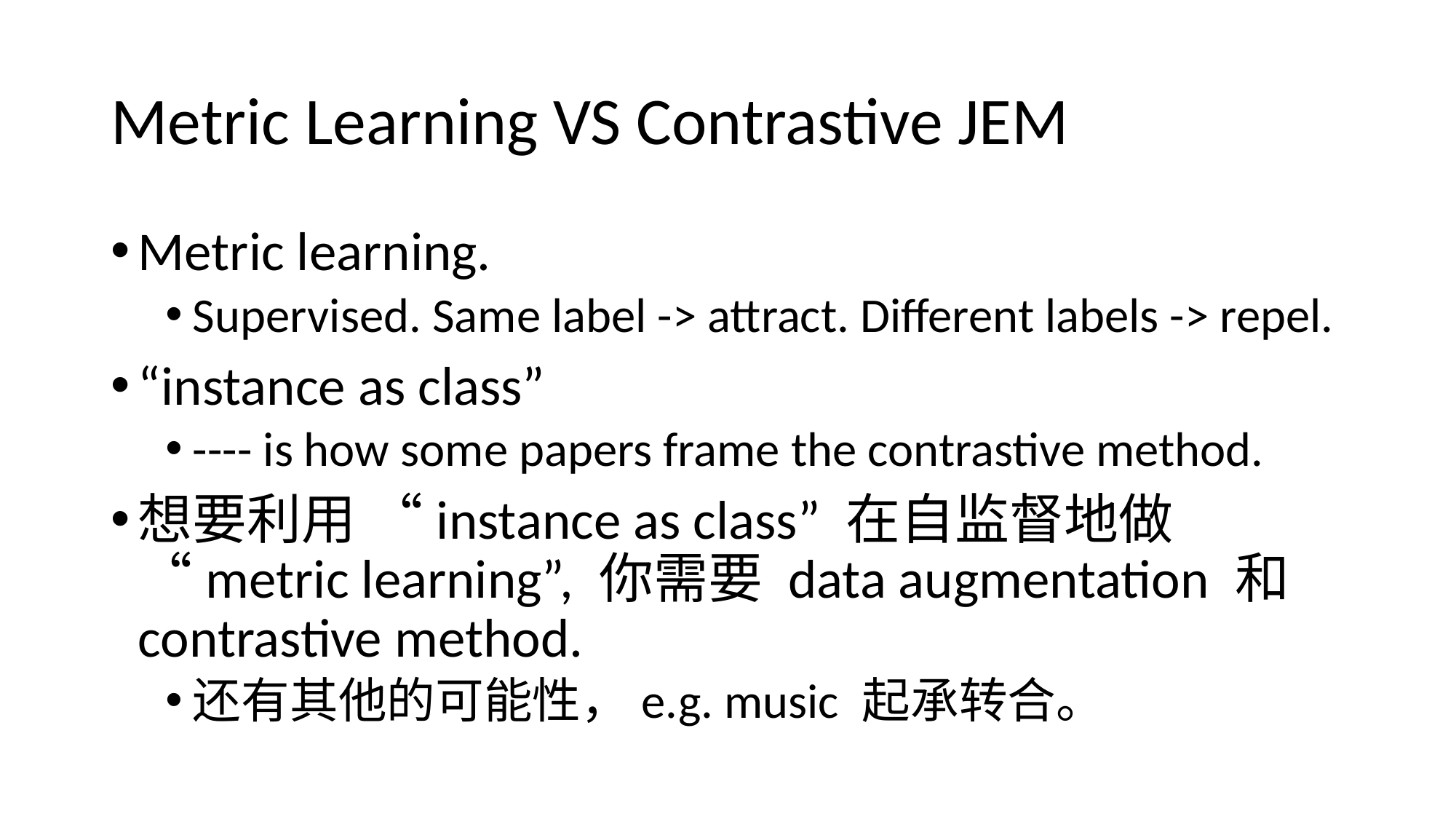

# Metric Learning VS Contrastive JEM
Metric learning.
Supervised. Same label -> attract. Different labels -> repel.
“instance as class”
---- is how some papers frame the contrastive method.
想要利用 “instance as class” 在自监督地做 “metric learning”, 你需要 data augmentation 和 contrastive method.
还有其他的可能性，e.g. music 起承转合。